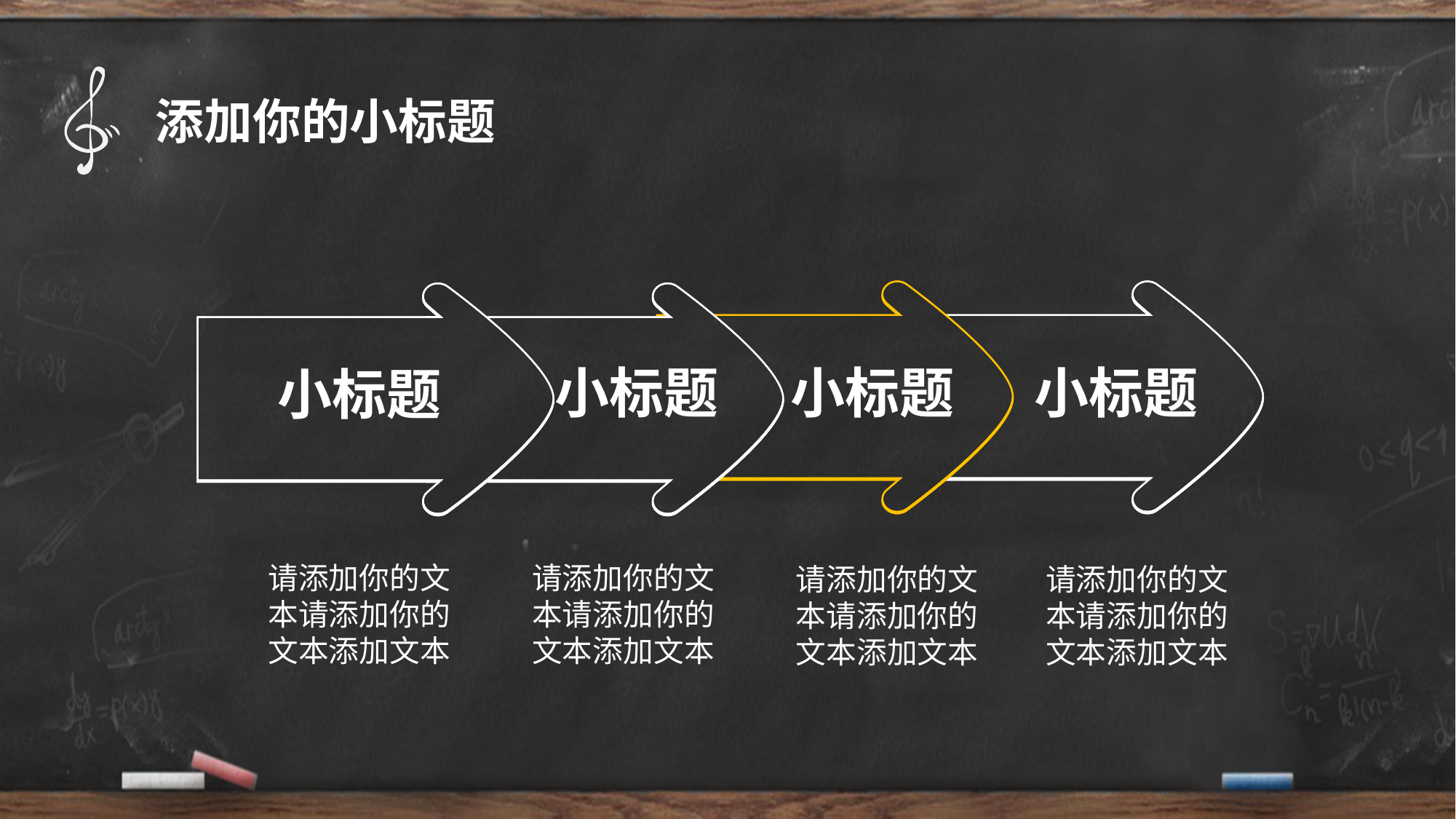

添加你的小标题

小标题
小标题
小标题
小标题
请添加你的文本请添加你的文本添加文本
请添加你的文本请添加你的文本添加文本
请添加你的文本请添加你的文本添加文本
请添加你的文本请添加你的文本添加文本